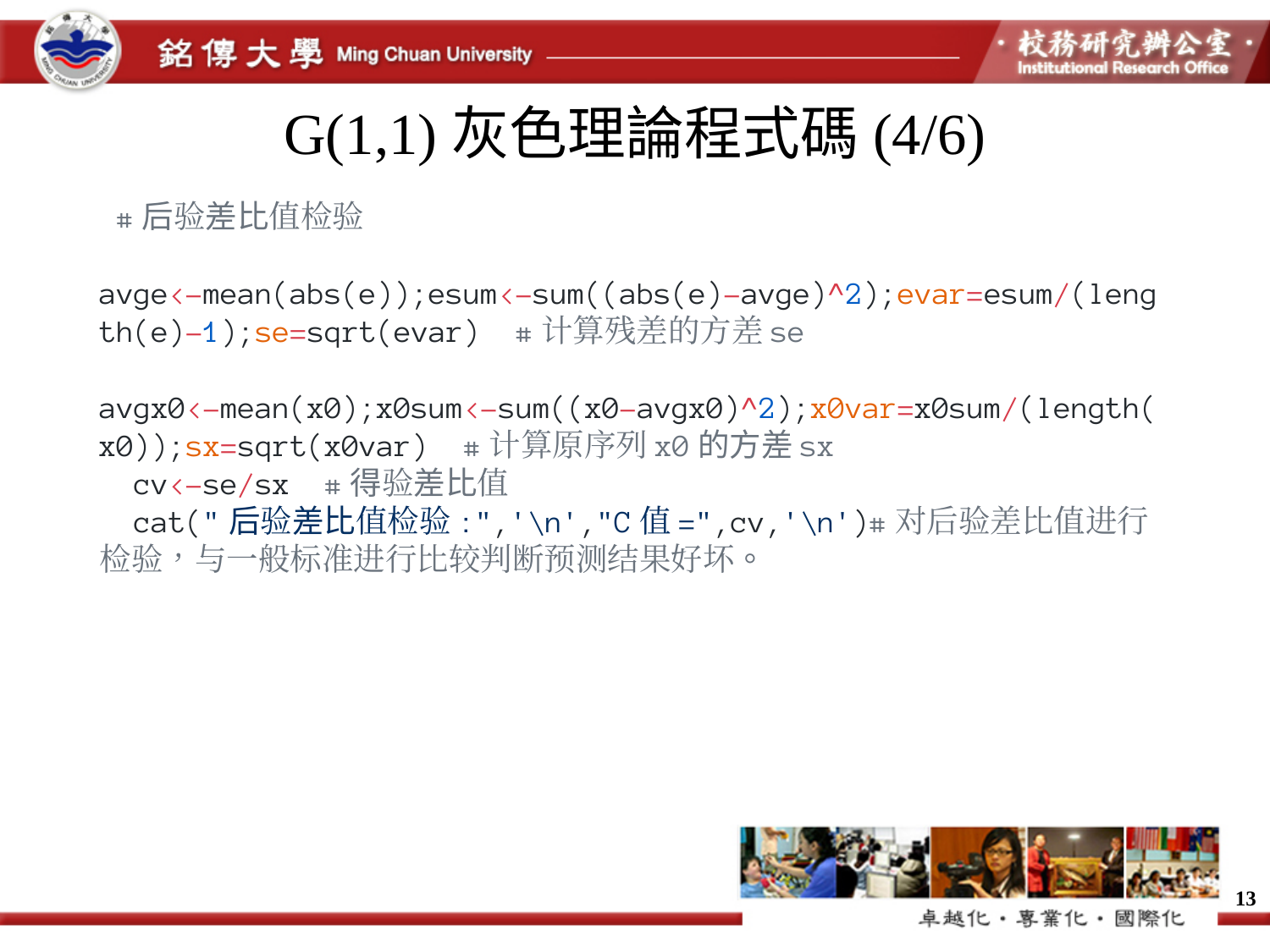

# G(1,1)灰色理論程式碼(4/6)
 #后验差比值检验
  avge<-mean(abs(e));esum<-sum((abs(e)-avge)^2);evar=esum/(length(e)-1);se=sqrt(evar)  #计算残差的方差se
  avgx0<-mean(x0);x0sum<-sum((x0-avgx0)^2);x0var=x0sum/(length(x0));sx=sqrt(x0var)  #计算原序列x0的方差sx
  cv<-se/sx  #得验差比值
  cat("后验差比值检验:",'\n',"C值=",cv,'\n')#对后验差比值进行检验，与一般标准进行比较判断预测结果好坏。

13